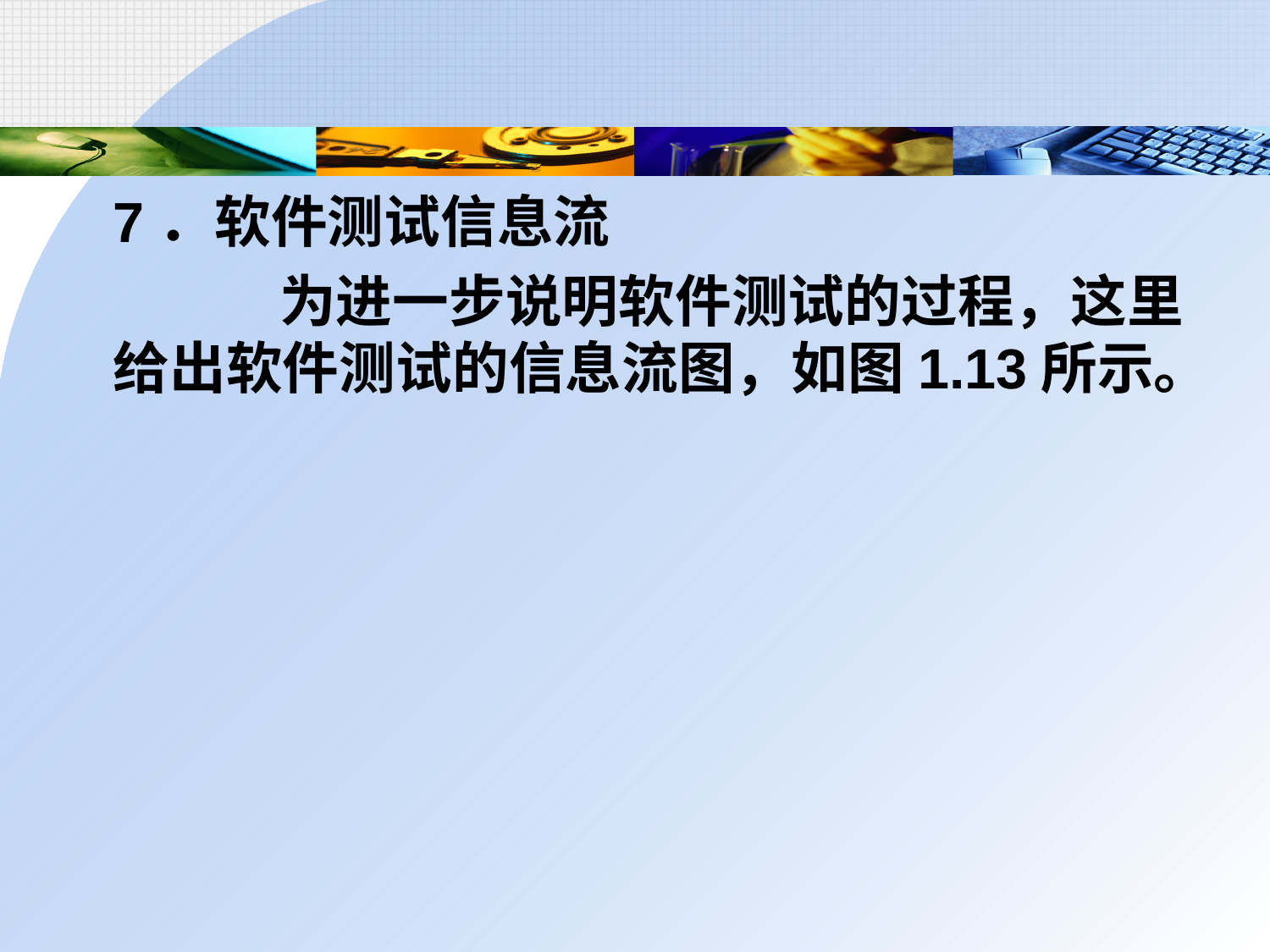

7．软件测试信息流
		  为进一步说明软件测试的过程，这里给出软件测试的信息流图，如图1.13所示。